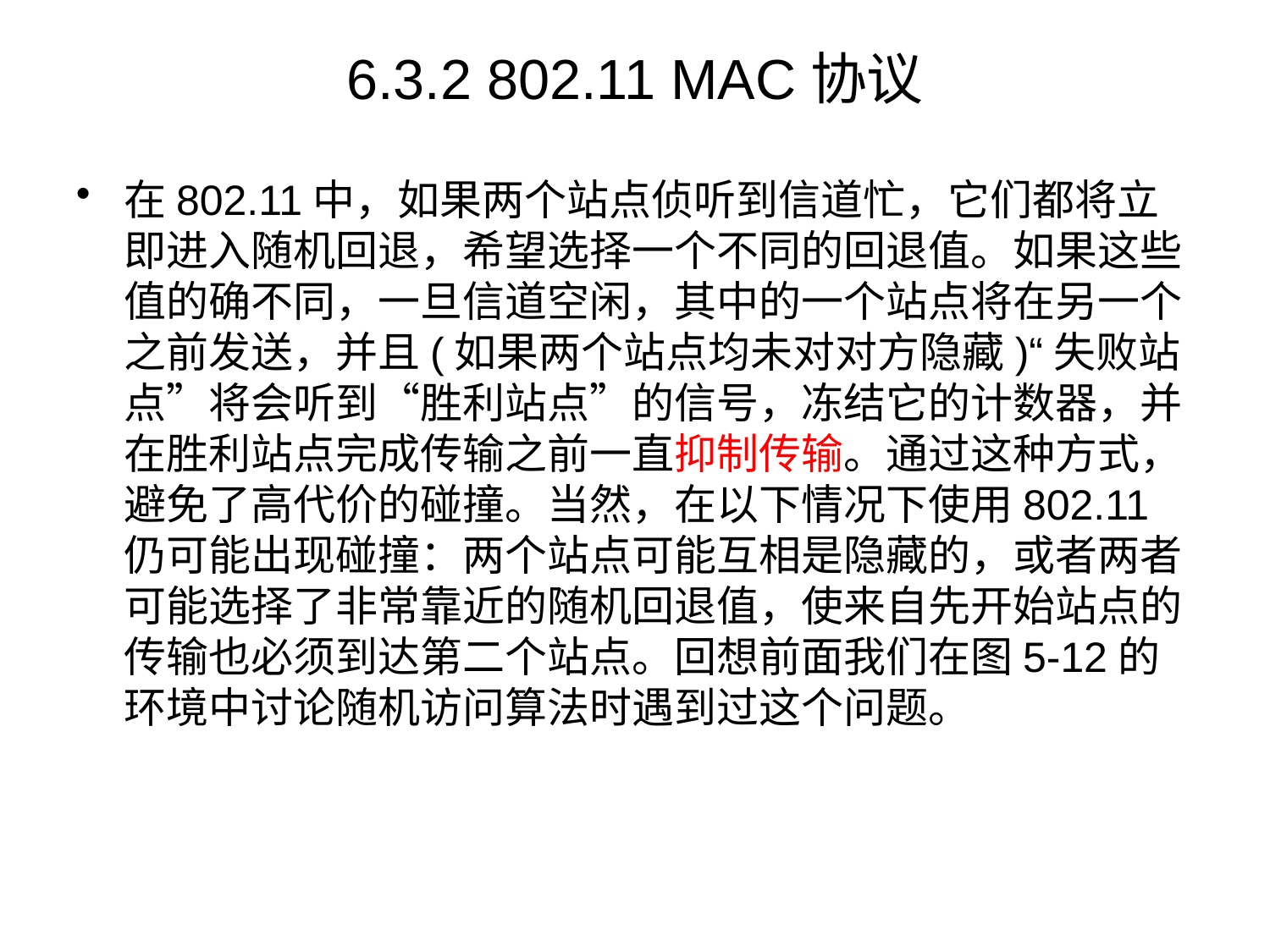

# 6.3.2 802.11 MAC协议
在802.11中，如果两个站点侦听到信道忙，它们都将立即进入随机回退，希望选择一个不同的回退值。如果这些值的确不同，一旦信道空闲，其中的一个站点将在另一个之前发送，并且(如果两个站点均未对对方隐藏)“失败站点”将会听到“胜利站点”的信号，冻结它的计数器，并在胜利站点完成传输之前一直抑制传输。通过这种方式，避免了高代价的碰撞。当然，在以下情况下使用802.11仍可能出现碰撞：两个站点可能互相是隐藏的，或者两者可能选择了非常靠近的随机回退值，使来自先开始站点的传输也必须到达第二个站点。回想前面我们在图5-12的环境中讨论随机访问算法时遇到过这个问题。